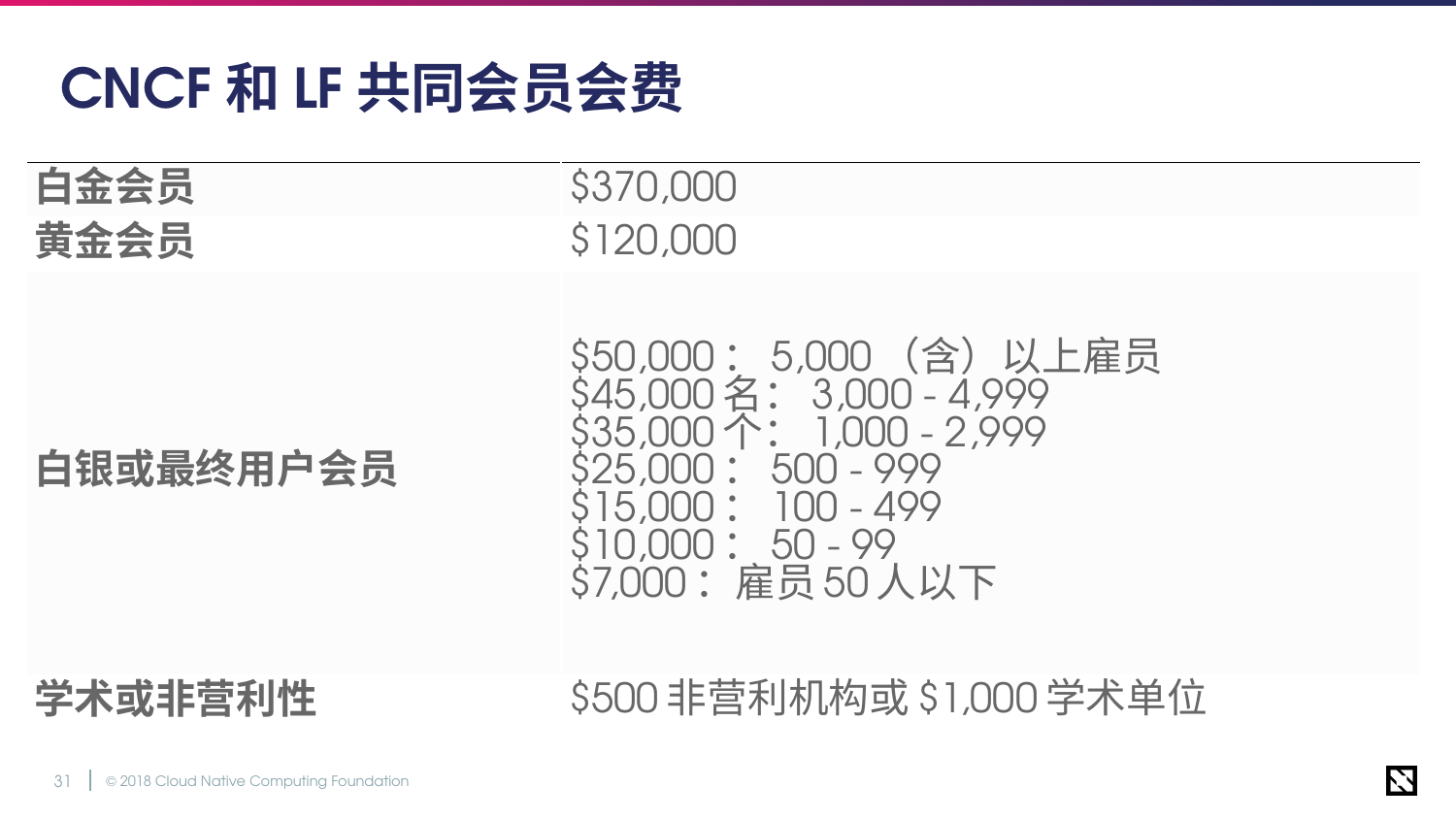

# CNCF和LF共同会员会费
| 白金会员 | $370,000 |
| --- | --- |
| 黄金会员 | $120,000 |
| 白银或最终用户会员 | $50,000：5,000（含）以上雇员 $45,000名：3,000 - 4,999 $35,000个：1,000 - 2,999 $25,000：500 - 999 $15,000：100 - 499 $10,000：50 - 99 $7,000：雇员50人以下 |
| 学术或非营利性 | $500非营利机构或$1,000学术单位 |